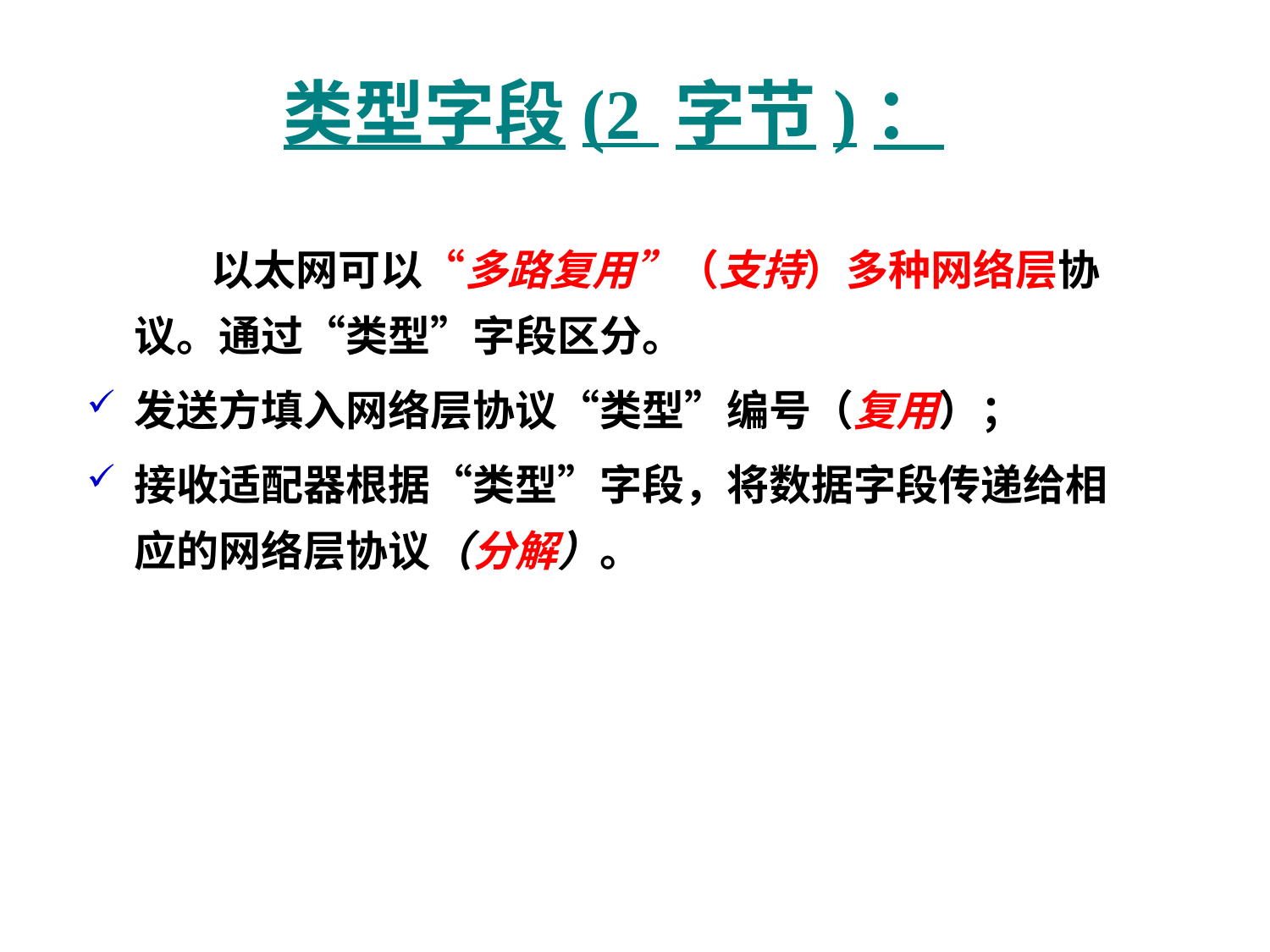

# 类型字段(2 字节)：
            以太网可以“多路复用”（支持）多种网络层协议。通过“类型”字段区分。
发送方填入网络层协议“类型”编号（复用）；
接收适配器根据“类型”字段，将数据字段传递给相应的网络层协议（分解）。
114